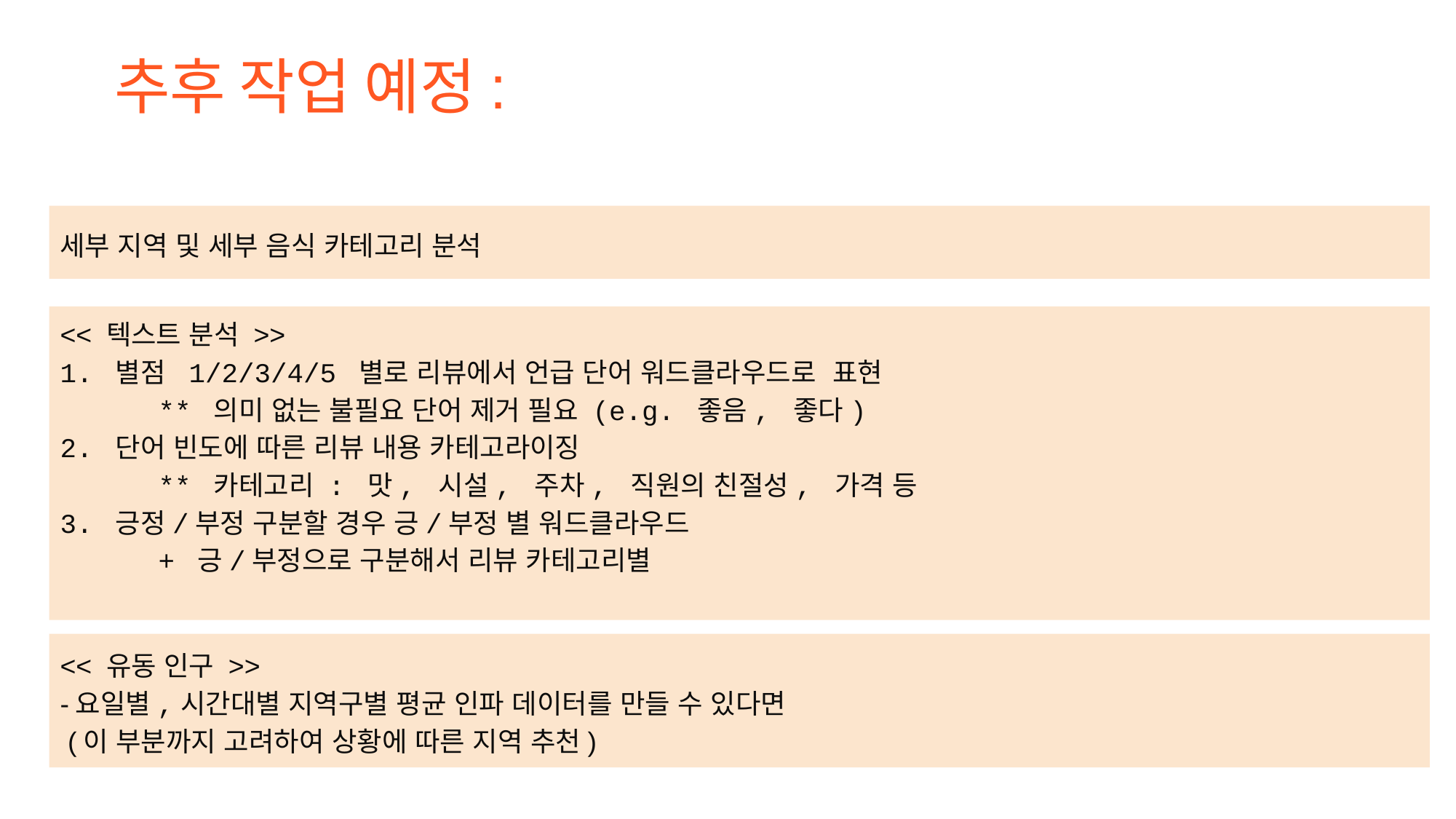

추후 작업 예정:
세부 지역 및 세부 음식 카테고리 분석
<< 텍스트 분석 >>
1. 별점 1/2/3/4/5 별로 리뷰에서 언급 단어 워드클라우드로 표현
      ** 의미 없는 불필요 단어 제거 필요 (e.g. 좋음, 좋다)
2. 단어 빈도에 따른 리뷰 내용 카테고라이징
      ** 카테고리 : 맛, 시설, 주차, 직원의 친절성, 가격 등
3. 긍정/부정 구분할 경우 긍/부정 별 워드클라우드
      + 긍/부정으로 구분해서 리뷰 카테고리별

<< 유동 인구 >>
-요일별,시간대별 지역구별 평균 인파 데이터를 만들 수 있다면
 (이 부분까지 고려하여 상황에 따른 지역 추천)